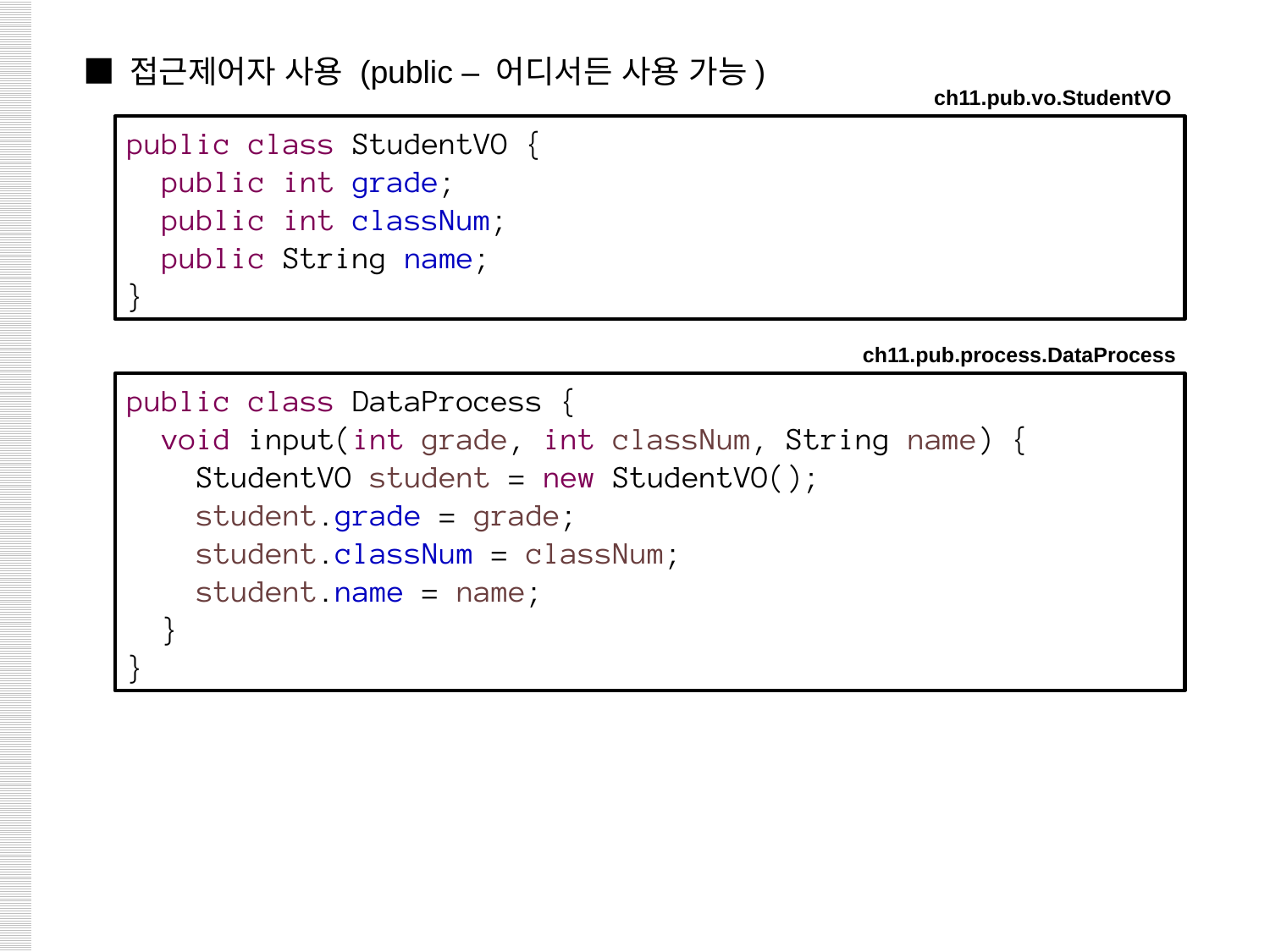

■ 접근제어자 사용 (public – 어디서든 사용 가능)
ch11.pub.vo.StudentVO
public class StudentVO {
  public int grade;
  public int classNum;
  public String name;
}
ch11.pub.process.DataProcess
public class DataProcess {
  void input(int grade, int classNum, String name) {
    StudentVO student = new StudentVO();
    student.grade = grade;
    student.classNum = classNum;
    student.name = name;
  }
}